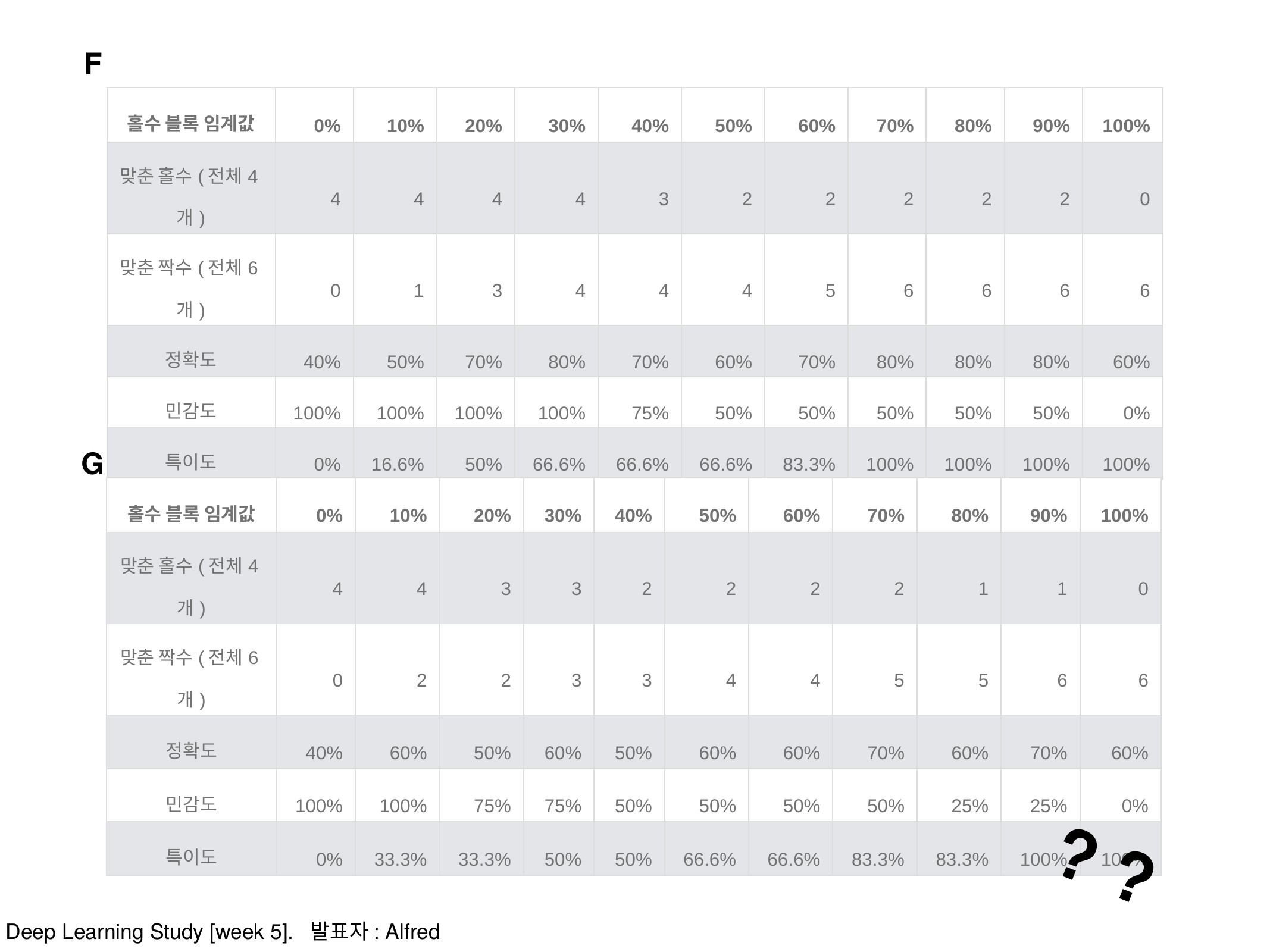

F
| 홀수 블록 임계값 | 0% | 10% | 20% | 30% | 40% | 50% | 60% | 70% | 80% | 90% | 100% |
| --- | --- | --- | --- | --- | --- | --- | --- | --- | --- | --- | --- |
| 맞춘 홀수(전체4개) | 4 | 4 | 4 | 4 | 3 | 2 | 2 | 2 | 2 | 2 | 0 |
| 맞춘 짝수(전체6개) | 0 | 1 | 3 | 4 | 4 | 4 | 5 | 6 | 6 | 6 | 6 |
| 정확도 | 40% | 50% | 70% | 80% | 70% | 60% | 70% | 80% | 80% | 80% | 60% |
| 민감도 | 100% | 100% | 100% | 100% | 75% | 50% | 50% | 50% | 50% | 50% | 0% |
| 특이도 | 0% | 16.6% | 50% | 66.6% | 66.6% | 66.6% | 83.3% | 100% | 100% | 100% | 100% |
G
| 홀수 블록 임계값 | 0% | 10% | 20% | 30% | 40% | 50% | 60% | 70% | 80% | 90% | 100% |
| --- | --- | --- | --- | --- | --- | --- | --- | --- | --- | --- | --- |
| 맞춘 홀수(전체4개) | 4 | 4 | 3 | 3 | 2 | 2 | 2 | 2 | 1 | 1 | 0 |
| 맞춘 짝수(전체6개) | 0 | 2 | 2 | 3 | 3 | 4 | 4 | 5 | 5 | 6 | 6 |
| 정확도 | 40% | 60% | 50% | 60% | 50% | 60% | 60% | 70% | 60% | 70% | 60% |
| 민감도 | 100% | 100% | 75% | 75% | 50% | 50% | 50% | 50% | 25% | 25% | 0% |
| 특이도 | 0% | 33.3% | 33.3% | 50% | 50% | 66.6% | 66.6% | 83.3% | 83.3% | 100% | 100% |
? ?